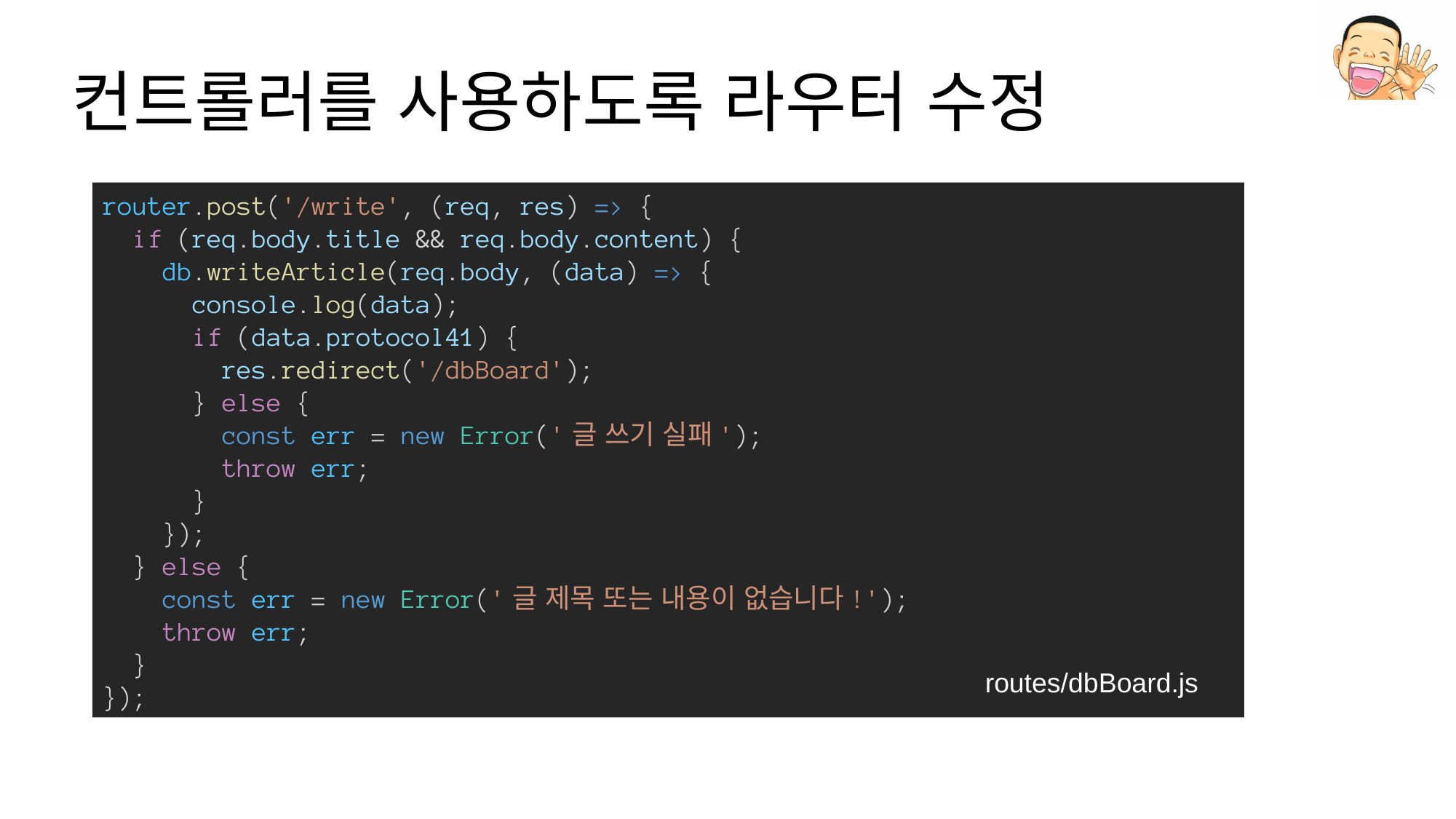

# 컨트롤러를 사용하도록 라우터 수정
router.post('/write', (req, res) => {
  if (req.body.title && req.body.content) {
    db.writeArticle(req.body, (data) => {
      console.log(data);
      if (data.protocol41) {
        res.redirect('/dbBoard');
      } else {
        const err = new Error('글 쓰기 실패');
        throw err;
      }
    });
  } else {
    const err = new Error('글 제목 또는 내용이 없습니다!');
    throw err;
  }
});
routes/dbBoard.js